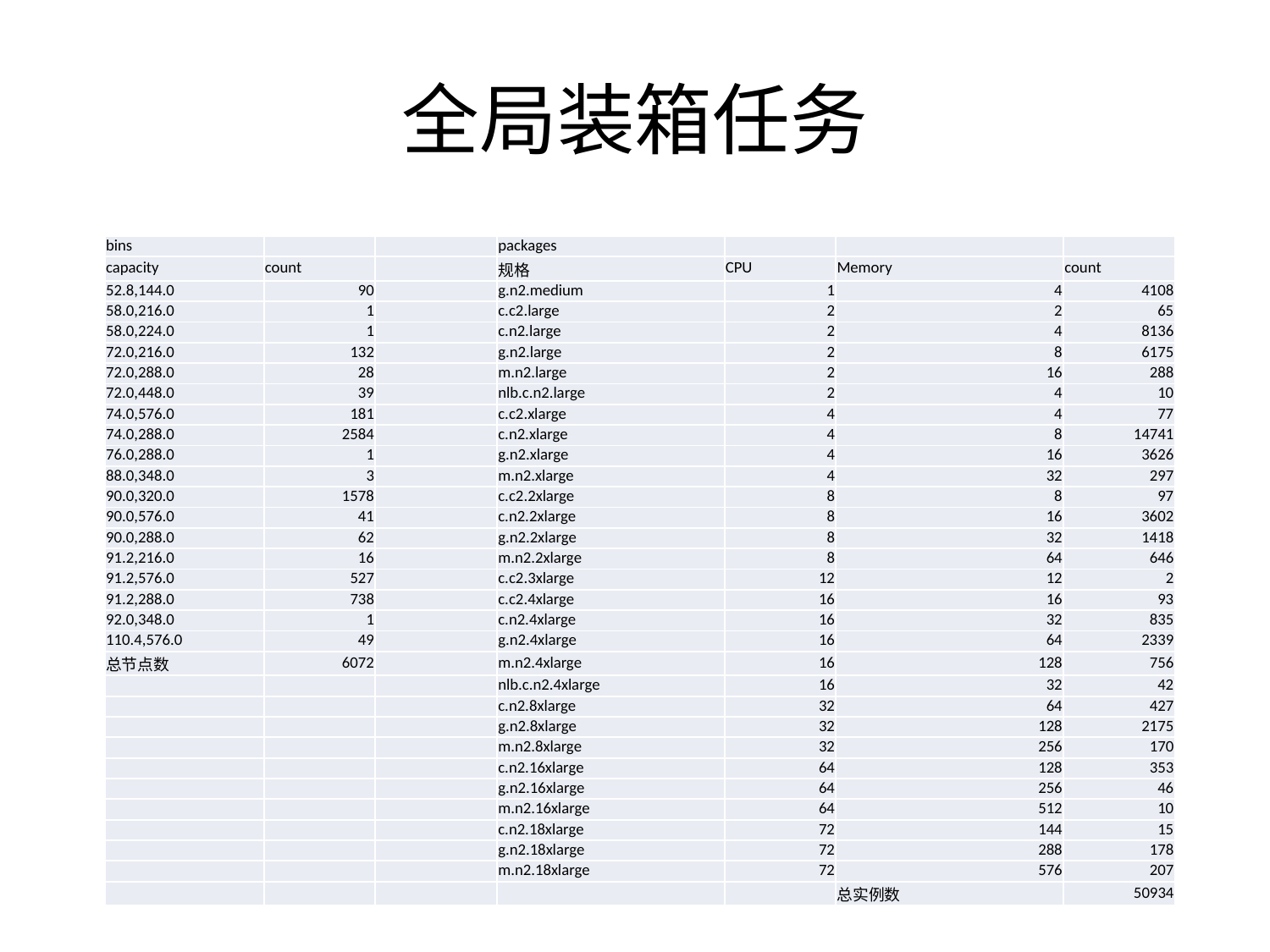

# 全局装箱任务
| bins |  |  | packages |  |  |  |
| --- | --- | --- | --- | --- | --- | --- |
| capacity | count |  | 规格 | CPU | Memory | count |
| 52.8,144.0 | 90 |  | g.n2.medium | 1 | 4 | 4108 |
| 58.0,216.0 | 1 |  | c.c2.large | 2 | 2 | 65 |
| 58.0,224.0 | 1 |  | c.n2.large | 2 | 4 | 8136 |
| 72.0,216.0 | 132 |  | g.n2.large | 2 | 8 | 6175 |
| 72.0,288.0 | 28 |  | m.n2.large | 2 | 16 | 288 |
| 72.0,448.0 | 39 |  | nlb.c.n2.large | 2 | 4 | 10 |
| 74.0,576.0 | 181 |  | c.c2.xlarge | 4 | 4 | 77 |
| 74.0,288.0 | 2584 |  | c.n2.xlarge | 4 | 8 | 14741 |
| 76.0,288.0 | 1 |  | g.n2.xlarge | 4 | 16 | 3626 |
| 88.0,348.0 | 3 |  | m.n2.xlarge | 4 | 32 | 297 |
| 90.0,320.0 | 1578 |  | c.c2.2xlarge | 8 | 8 | 97 |
| 90.0,576.0 | 41 |  | c.n2.2xlarge | 8 | 16 | 3602 |
| 90.0,288.0 | 62 |  | g.n2.2xlarge | 8 | 32 | 1418 |
| 91.2,216.0 | 16 |  | m.n2.2xlarge | 8 | 64 | 646 |
| 91.2,576.0 | 527 |  | c.c2.3xlarge | 12 | 12 | 2 |
| 91.2,288.0 | 738 |  | c.c2.4xlarge | 16 | 16 | 93 |
| 92.0,348.0 | 1 |  | c.n2.4xlarge | 16 | 32 | 835 |
| 110.4,576.0 | 49 |  | g.n2.4xlarge | 16 | 64 | 2339 |
| 总节点数 | 6072 |  | m.n2.4xlarge | 16 | 128 | 756 |
|  |  |  | nlb.c.n2.4xlarge | 16 | 32 | 42 |
|  |  |  | c.n2.8xlarge | 32 | 64 | 427 |
|  |  |  | g.n2.8xlarge | 32 | 128 | 2175 |
|  |  |  | m.n2.8xlarge | 32 | 256 | 170 |
|  |  |  | c.n2.16xlarge | 64 | 128 | 353 |
|  |  |  | g.n2.16xlarge | 64 | 256 | 46 |
|  |  |  | m.n2.16xlarge | 64 | 512 | 10 |
|  |  |  | c.n2.18xlarge | 72 | 144 | 15 |
|  |  |  | g.n2.18xlarge | 72 | 288 | 178 |
|  |  |  | m.n2.18xlarge | 72 | 576 | 207 |
|  |  |  |  |  | 总实例数 | 50934 |